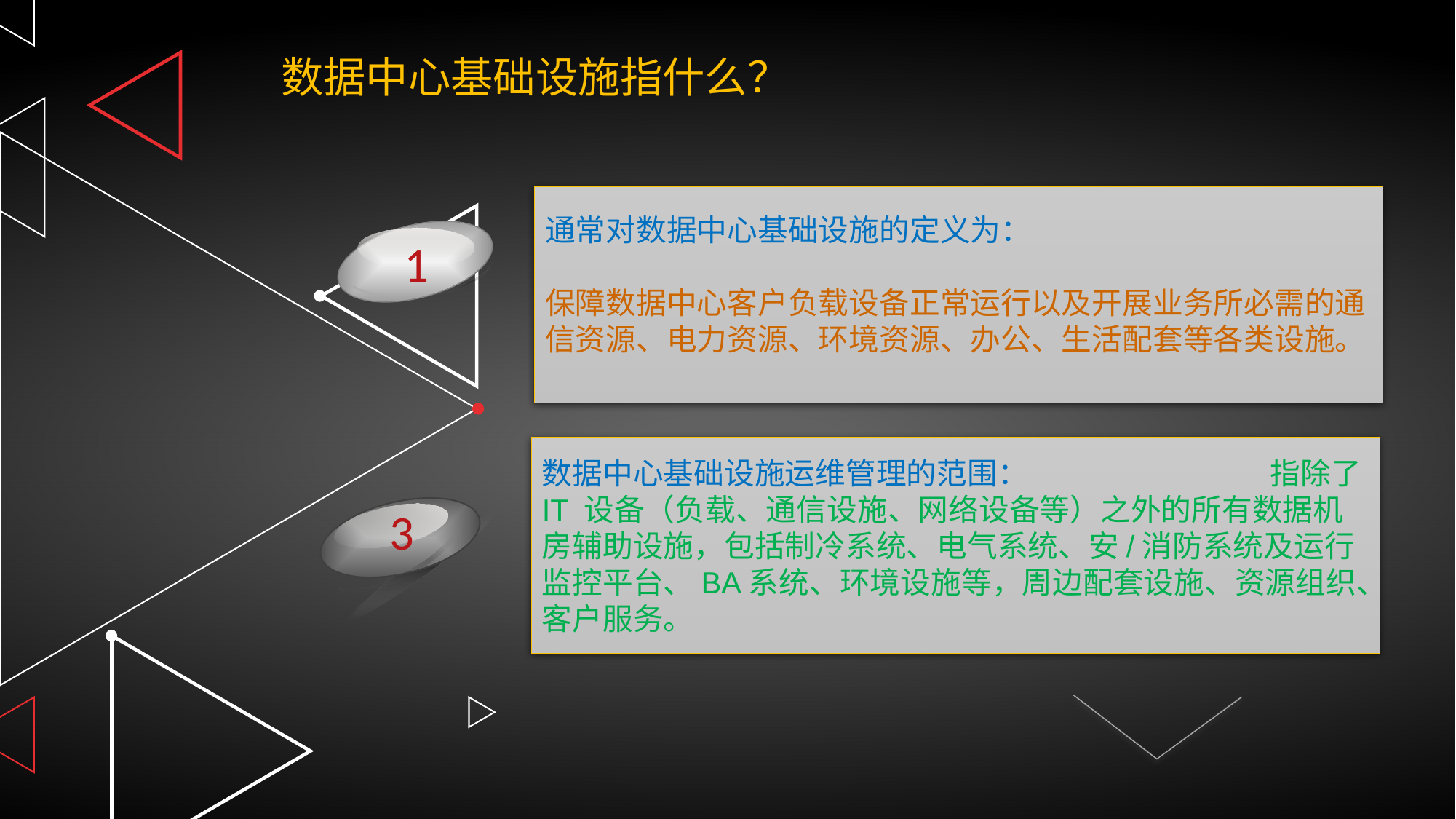

数据中心基础设施指什么？
通常对数据中心基础设施的定义为：

保障数据中心客户负载设备正常运行以及开展业务所必需的通信资源、电力资源、环境资源、办公、生活配套等各类设施。

1

数据中心基础设施运维管理的范围：                                    指除了IT 设备（负载、通信设施、网络设备等）之外的所有数据机房辅助设施，包括制冷系统、电气系统、安/消防系统及运行监控平台、BA系统、环境设施等，周边配套设施、资源组织、客户服务。
3